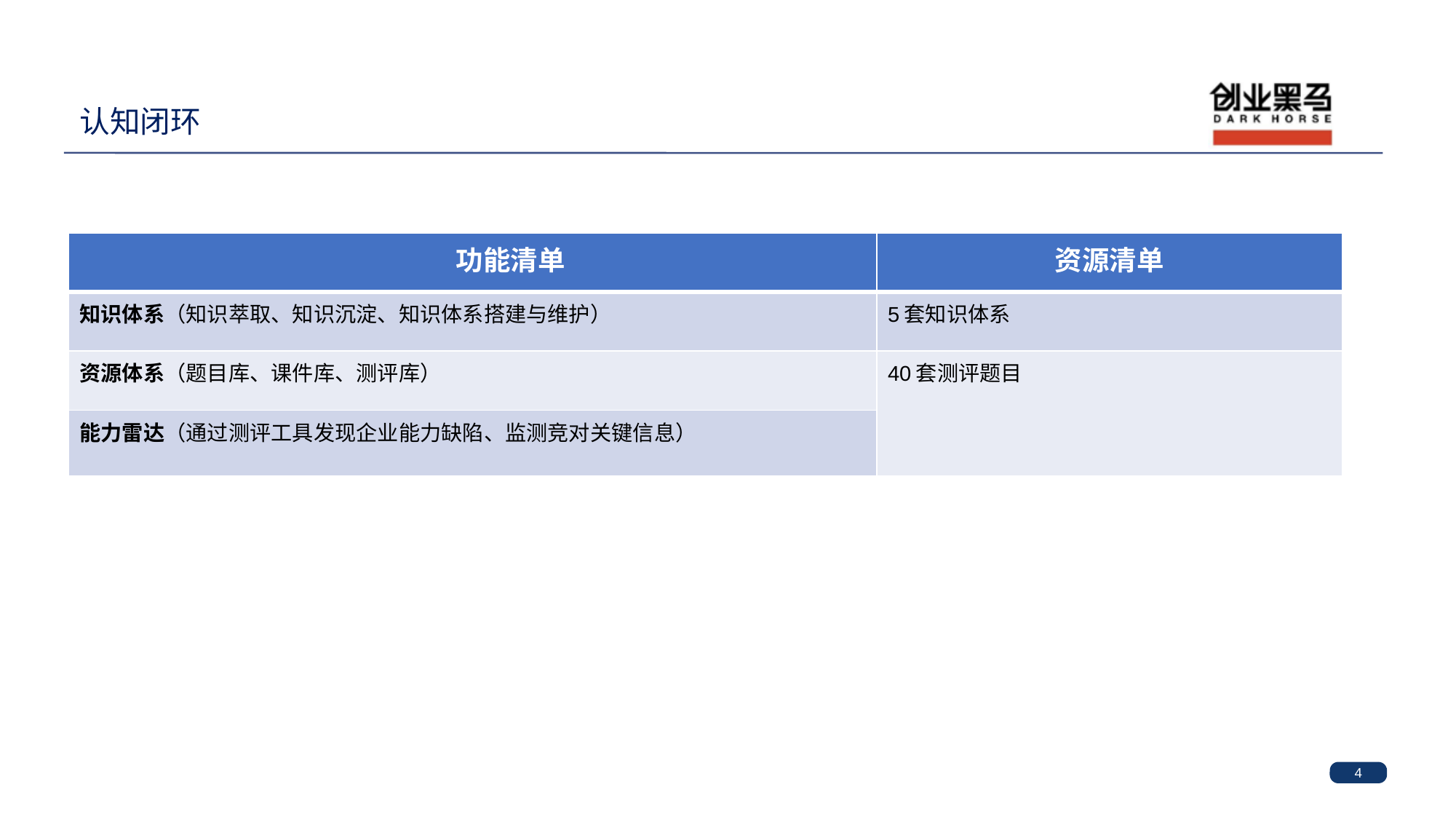

# 认知闭环
| 功能清单 | 资源清单 |
| --- | --- |
| 知识体系（知识萃取、知识沉淀、知识体系搭建与维护） | 5套知识体系 |
| 资源体系（题目库、课件库、测评库） | 40套测评题目 |
| 能力雷达（通过测评工具发现企业能力缺陷、监测竞对关键信息） |  |